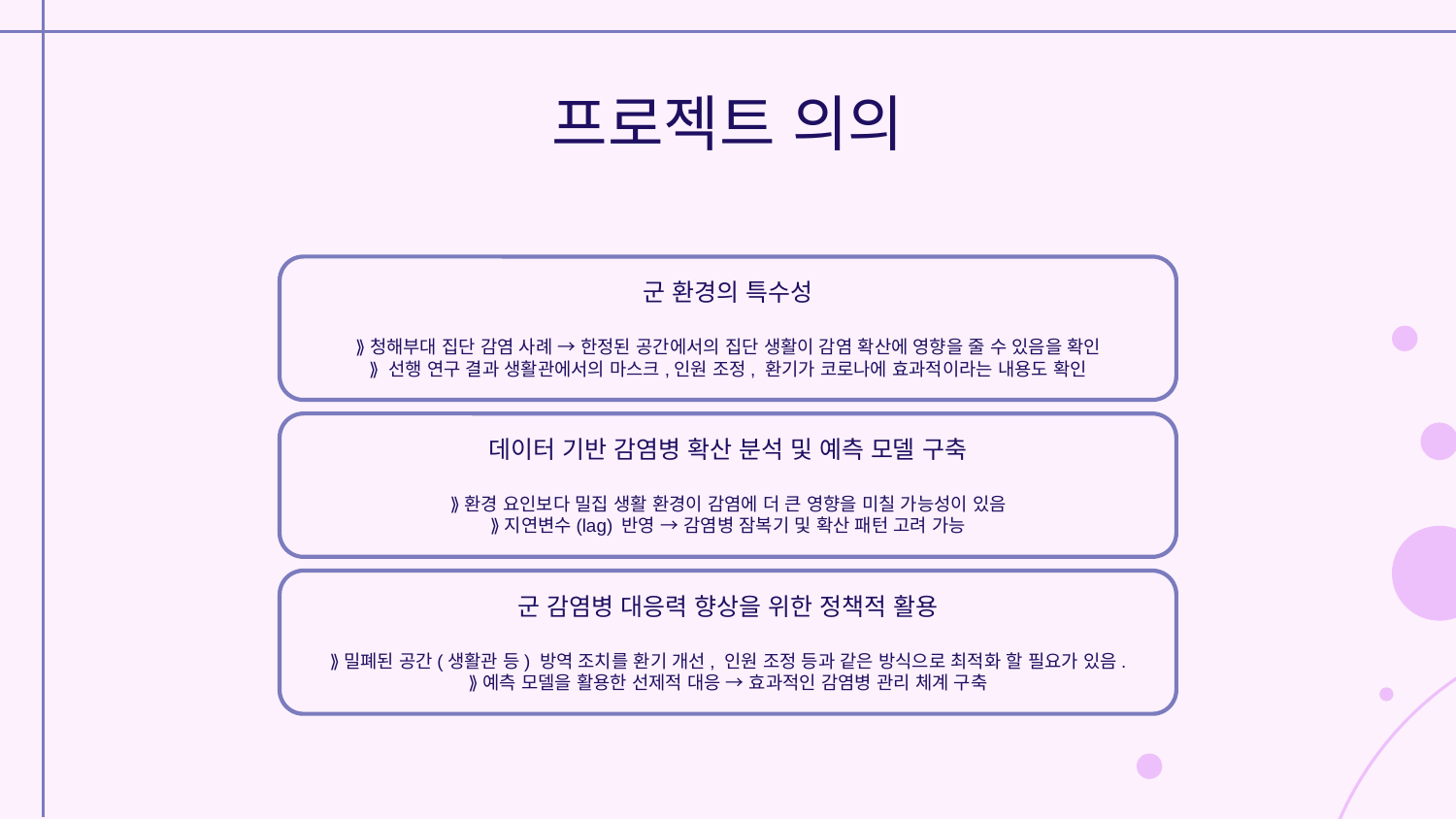

# 프로젝트 의의
군 환경의 특수성

⟫청해부대 집단 감염 사례 → 한정된 공간에서의 집단 생활이 감염 확산에 영향을 줄 수 있음을 확인
⟫ 선행 연구 결과 생활관에서의 마스크,인원 조정, 환기가 코로나에 효과적이라는 내용도 확인
데이터 기반 감염병 확산 분석 및 예측 모델 구축

⟫환경 요인보다 밀집 생활 환경이 감염에 더 큰 영향을 미칠 가능성이 있음
⟫지연변수(lag) 반영 → 감염병 잠복기 및 확산 패턴 고려 가능
군 감염병 대응력 향상을 위한 정책적 활용

⟫밀폐된 공간(생활관 등) 방역 조치를 환기 개선, 인원 조정 등과 같은 방식으로 최적화 할 필요가 있음.
⟫예측 모델을 활용한 선제적 대응 → 효과적인 감염병 관리 체계 구축